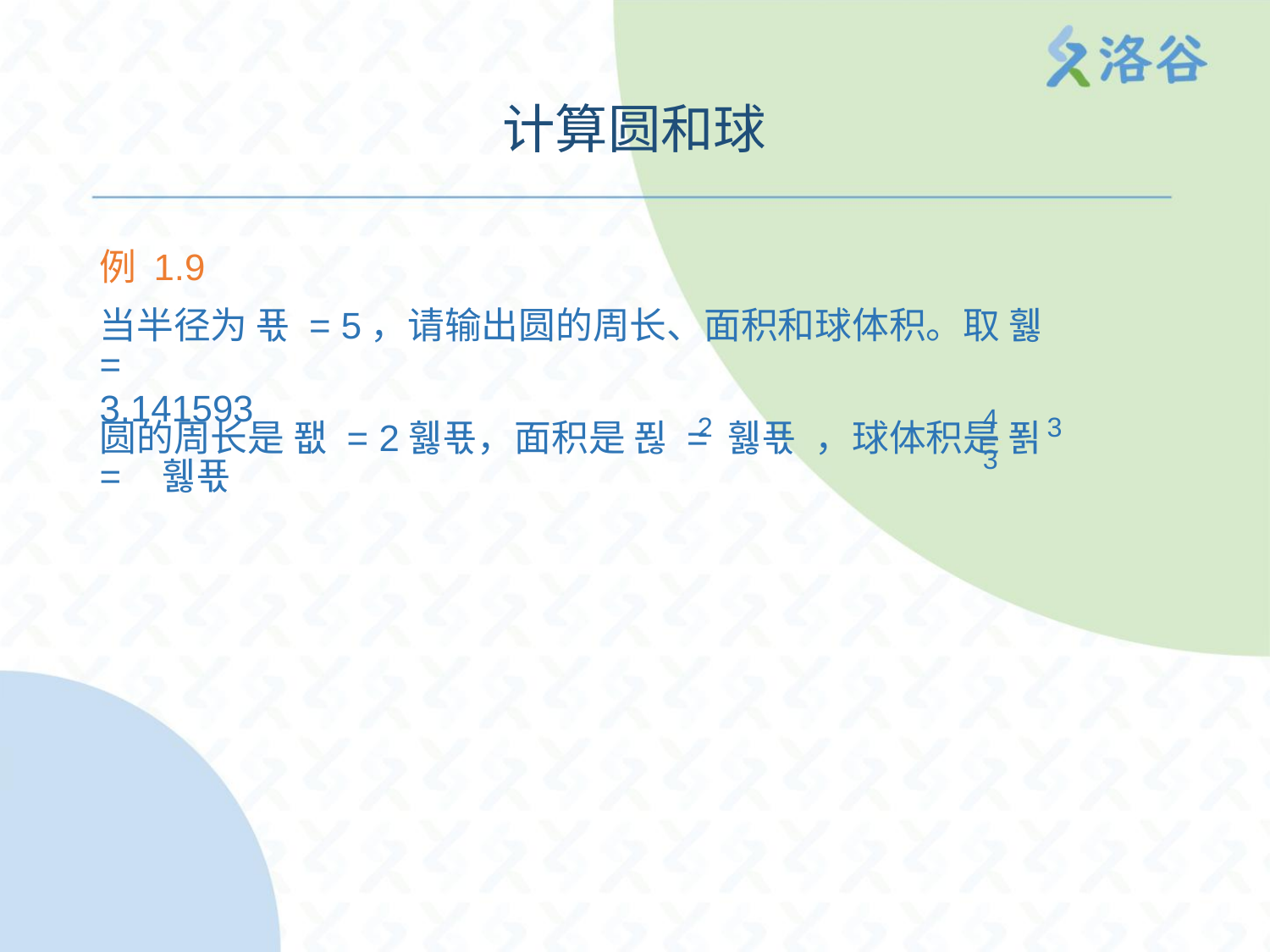

计算圆和球
例 1.9
当半径为 푟 = 5，请输出圆的周长、面积和球体积。取 휋 =
3.141593
4
2
3
圆的周长是 퐶 = 2휋푟，面积是 푆 = 휋푟 ，球体积是 푉 = 휋푟
3